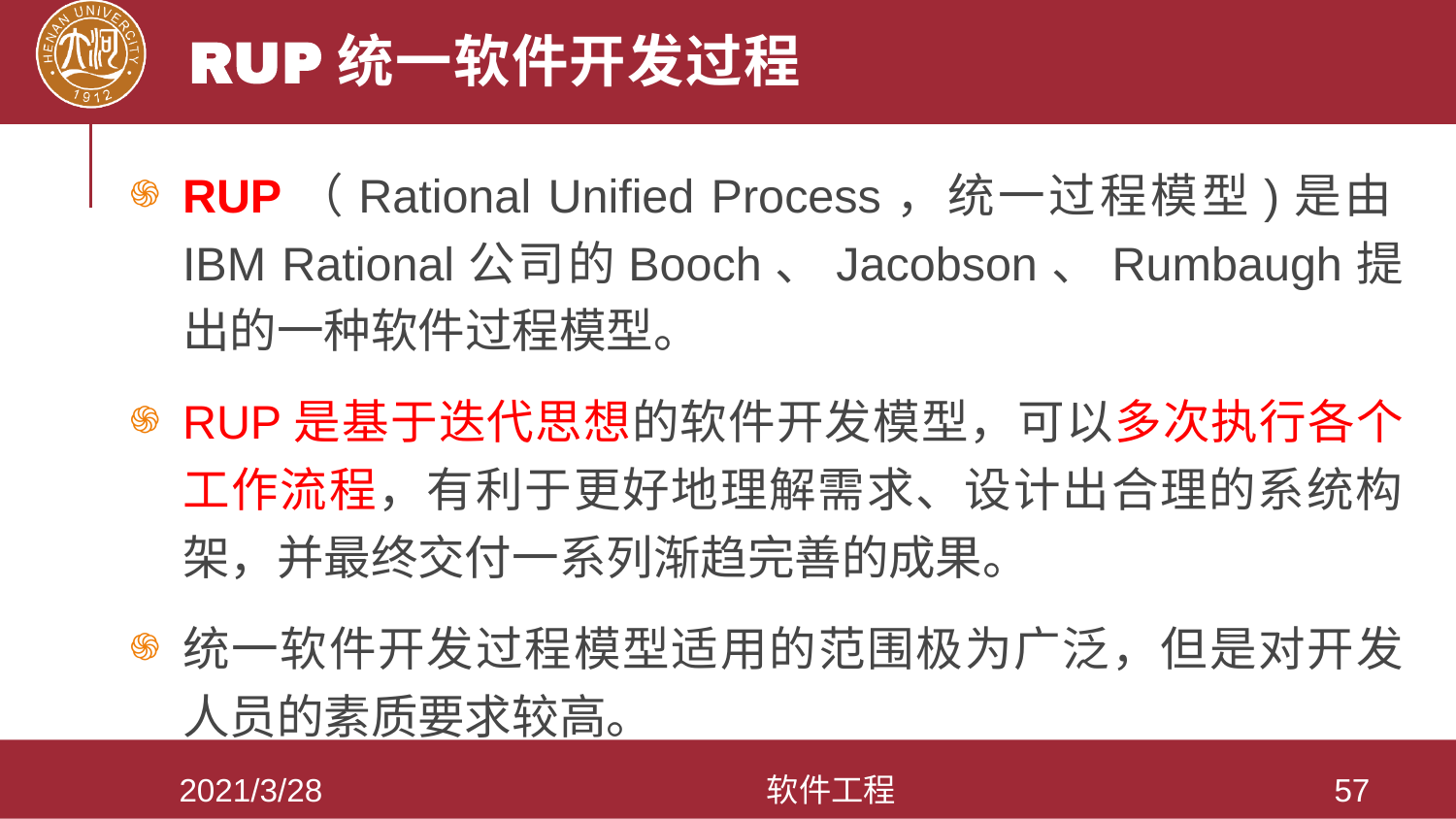

# RUP统一软件开发过程
RUP（Rational Unified Process，统一过程模型)是由IBM Rational公司的Booch、Jacobson、Rumbaugh提出的一种软件过程模型。
RUP是基于迭代思想的软件开发模型，可以多次执行各个工作流程，有利于更好地理解需求、设计出合理的系统构架，并最终交付一系列渐趋完善的成果。
统一软件开发过程模型适用的范围极为广泛，但是对开发人员的素质要求较高。

2021/3/28
软件工程
57